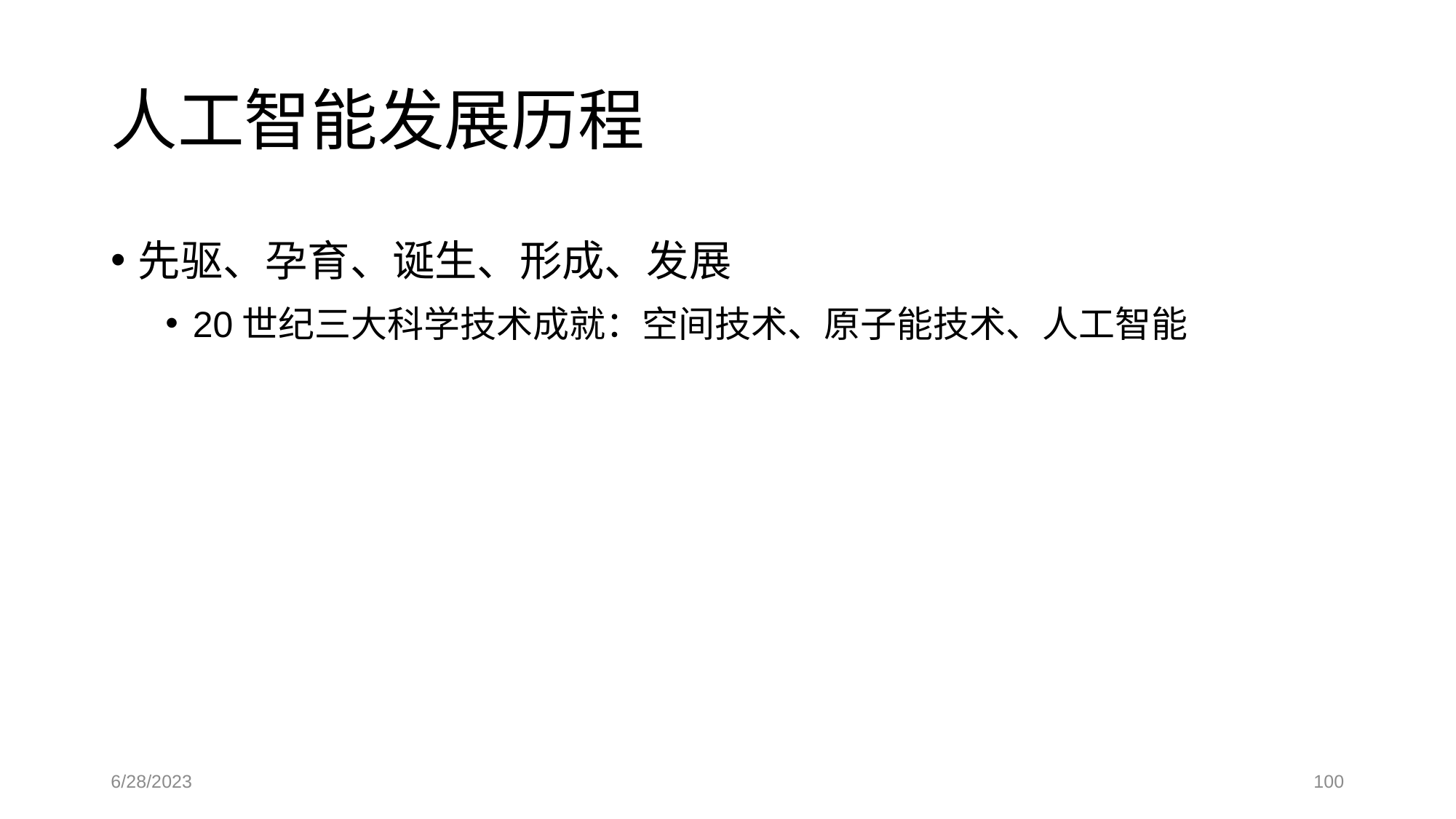

# 人工智能发展历程
先驱、孕育、诞生、形成、发展
20世纪三大科学技术成就：空间技术、原子能技术、人工智能
6/28/2023
100